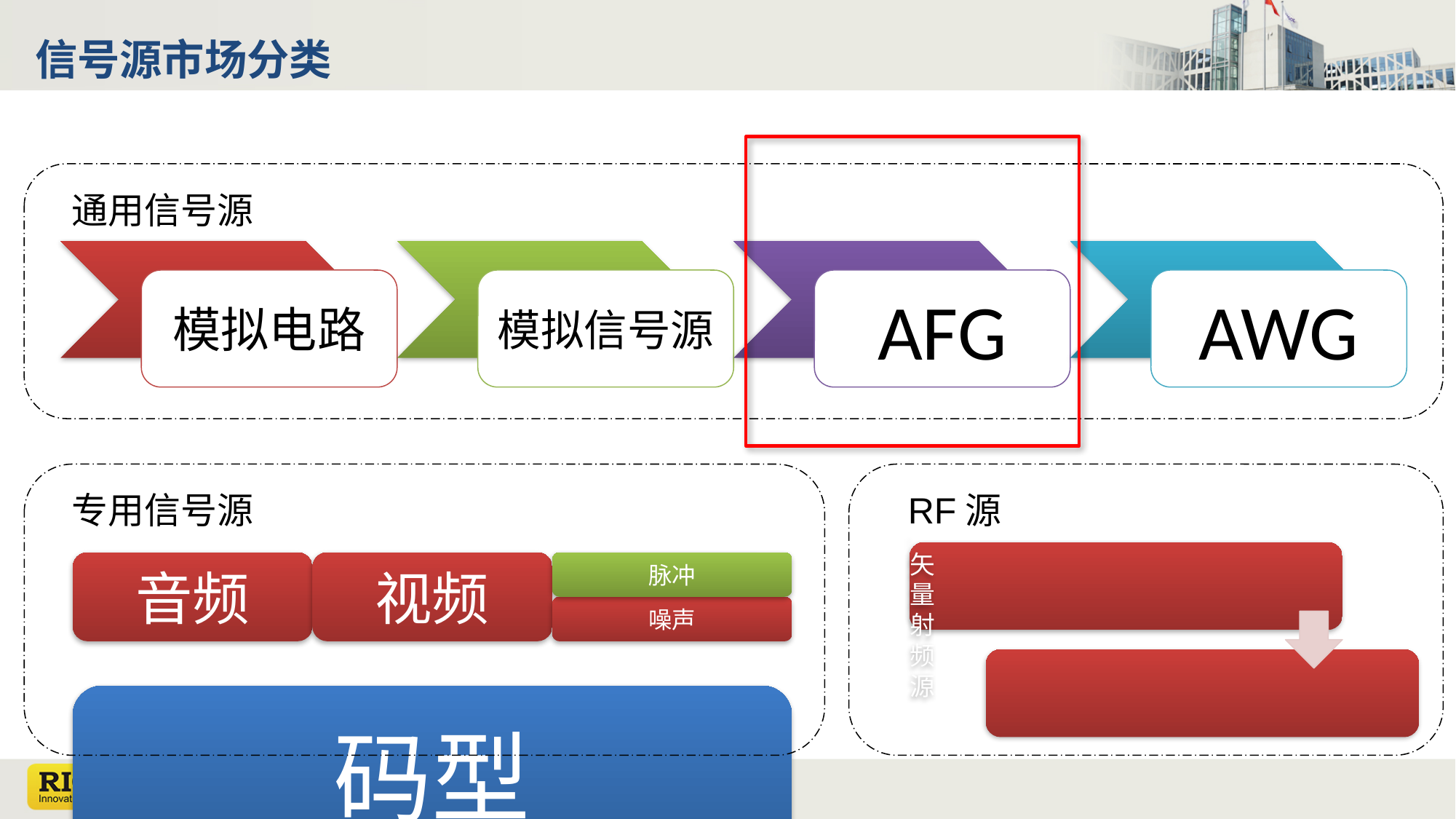

# 信号源市场分类

模拟电路
模拟信号源
AFG
AWG

通用信号源

专用信号源
RF源
模拟射频源
矢量射频源
音频
视频
噪声
脉冲
码型